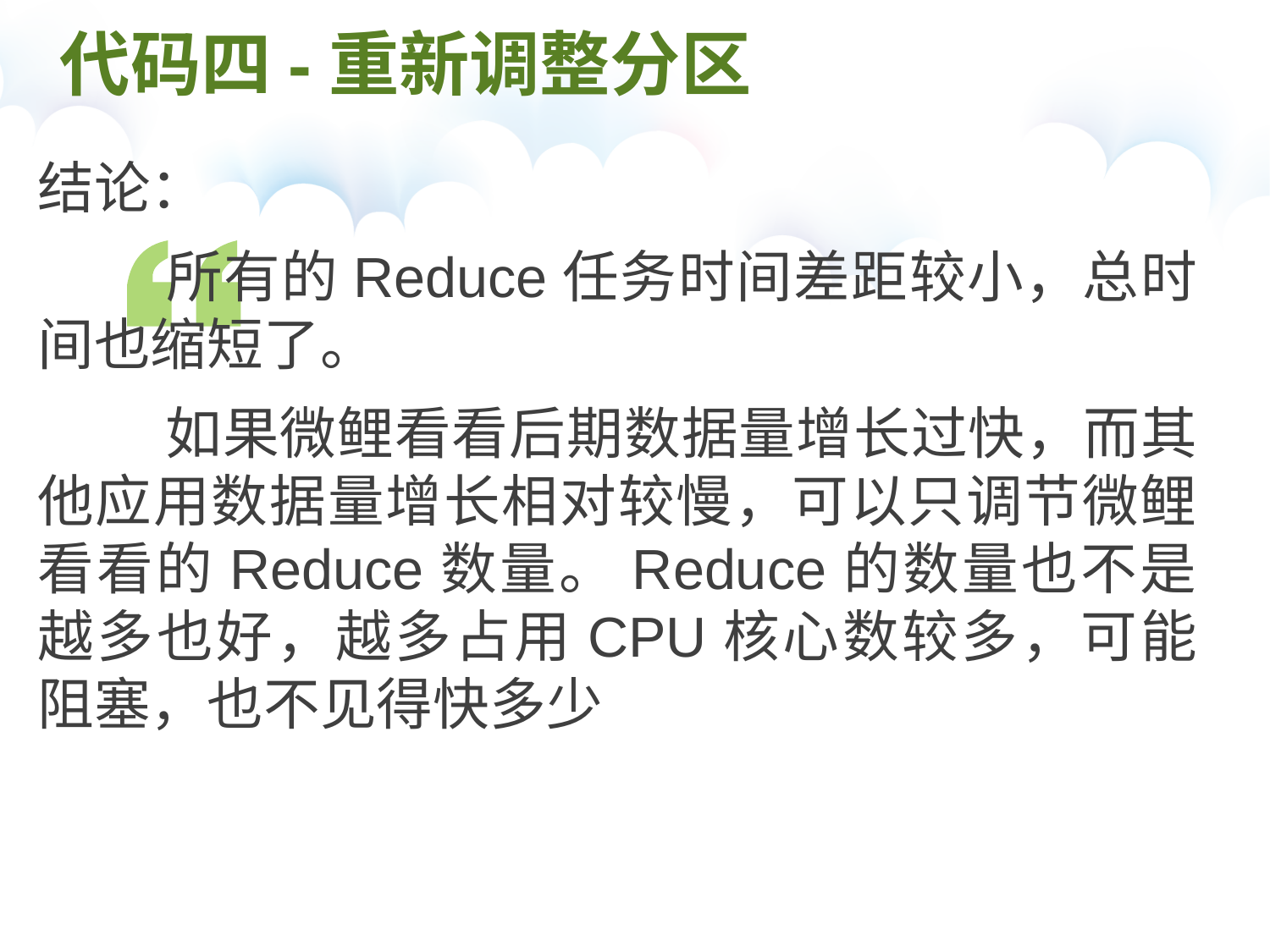

# 代码四-重新调整分区
结论：
	所有的Reduce任务时间差距较小，总时间也缩短了。
	如果微鲤看看后期数据量增长过快，而其他应用数据量增长相对较慢，可以只调节微鲤看看的Reduce数量。Reduce的数量也不是越多也好，越多占用CPU核心数较多，可能阻塞，也不见得快多少